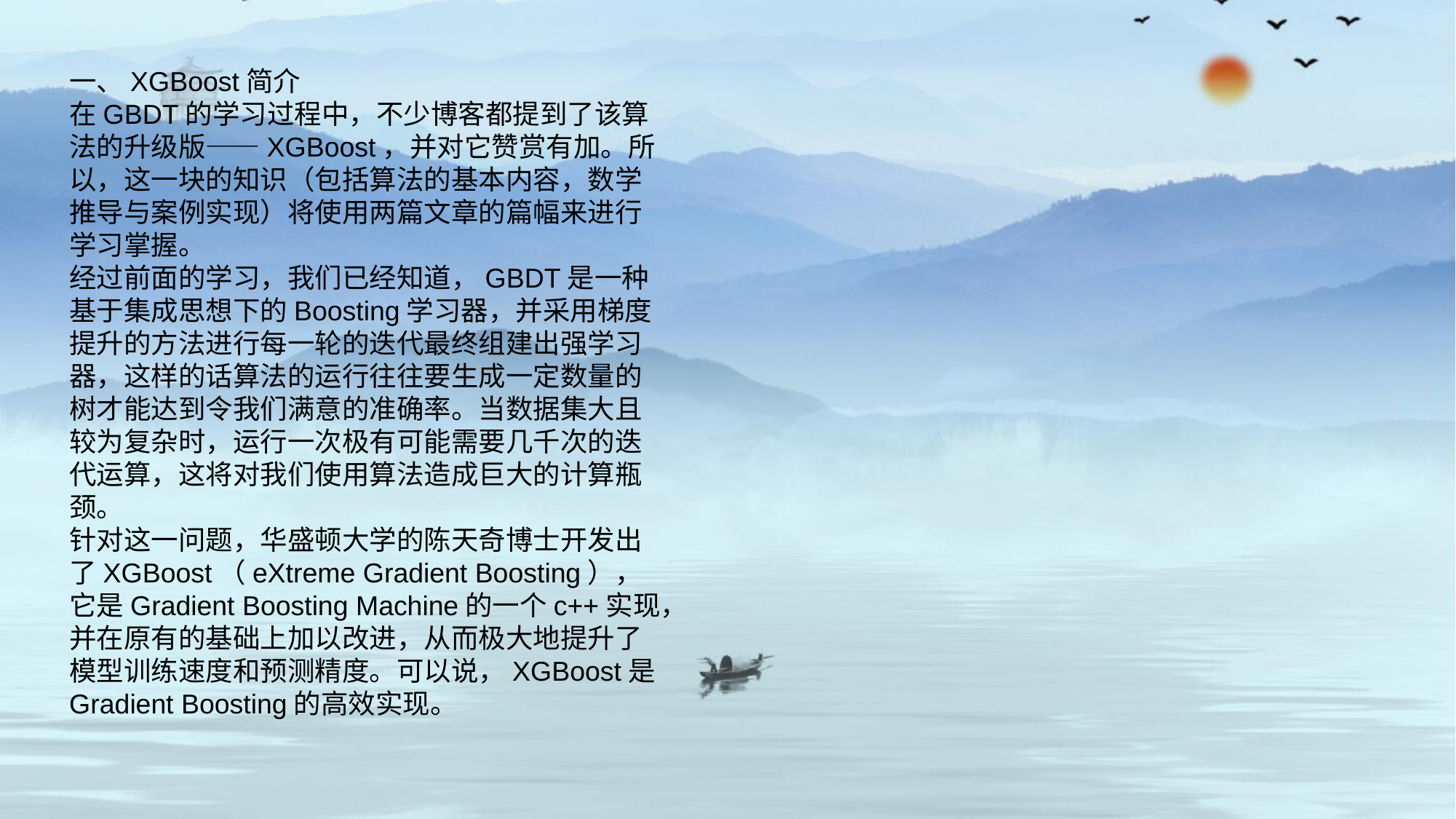

一、XGBoost简介
在GBDT的学习过程中，不少博客都提到了该算法的升级版——XGBoost，并对它赞赏有加。所以，这一块的知识（包括算法的基本内容，数学推导与案例实现）将使用两篇文章的篇幅来进行学习掌握。
经过前面的学习，我们已经知道，GBDT是一种基于集成思想下的Boosting学习器，并采用梯度提升的方法进行每一轮的迭代最终组建出强学习器，这样的话算法的运行往往要生成一定数量的树才能达到令我们满意的准确率。当数据集大且较为复杂时，运行一次极有可能需要几千次的迭代运算，这将对我们使用算法造成巨大的计算瓶颈。
针对这一问题，华盛顿大学的陈天奇博士开发出了XGBoost（eXtreme Gradient Boosting），它是Gradient Boosting Machine的一个c++实现，并在原有的基础上加以改进，从而极大地提升了模型训练速度和预测精度。可以说，XGBoost是Gradient Boosting的高效实现。